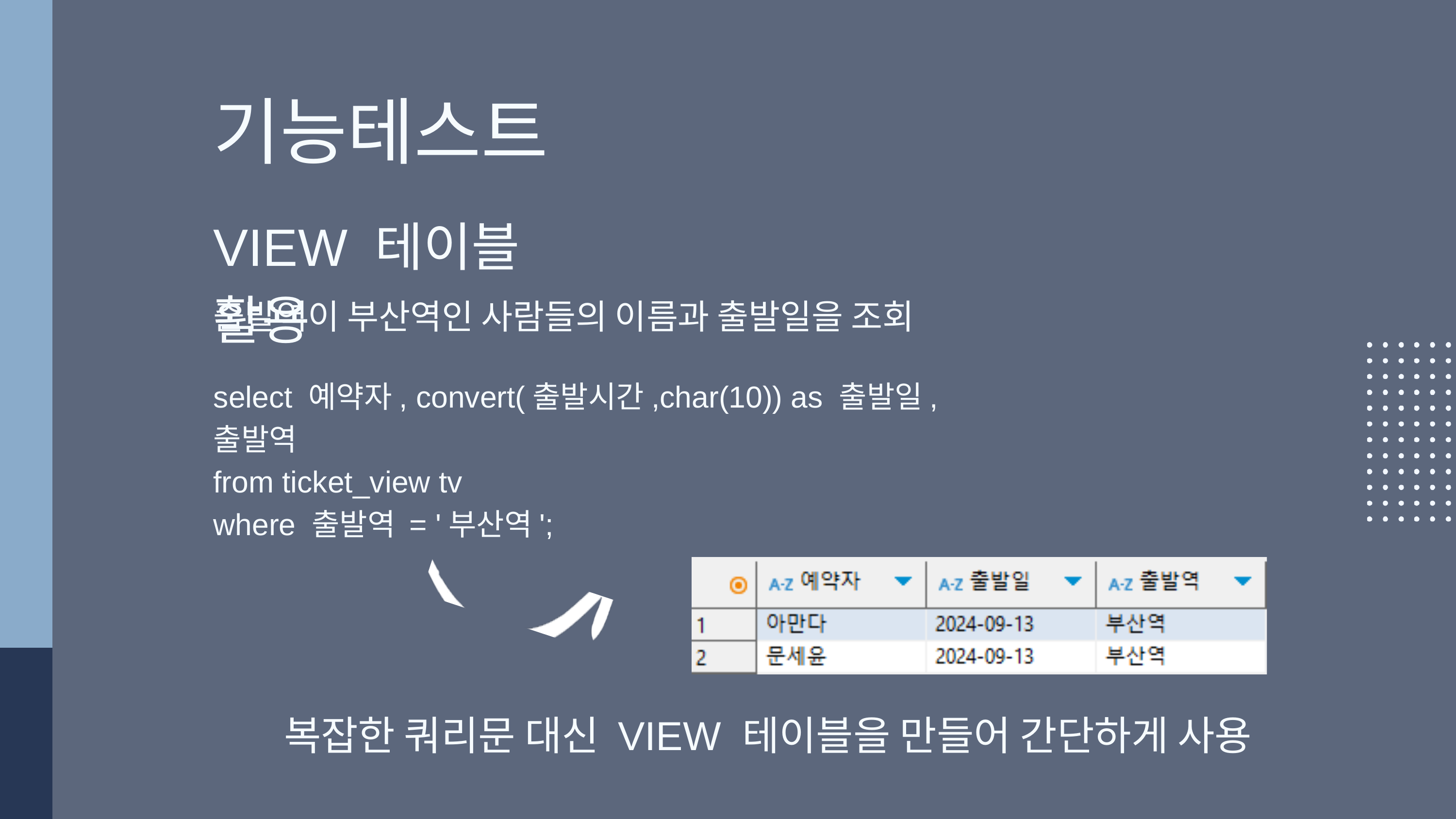

기능테스트
VIEW 테이블 활용
출발역이 부산역인 사람들의 이름과 출발일을 조회

select 예약자, convert(출발시간,char(10)) as 출발일, 출발역
from ticket_view tv
where 출발역 = '부산역';

복잡한 쿼리문 대신 VIEW 테이블을 만들어 간단하게 사용